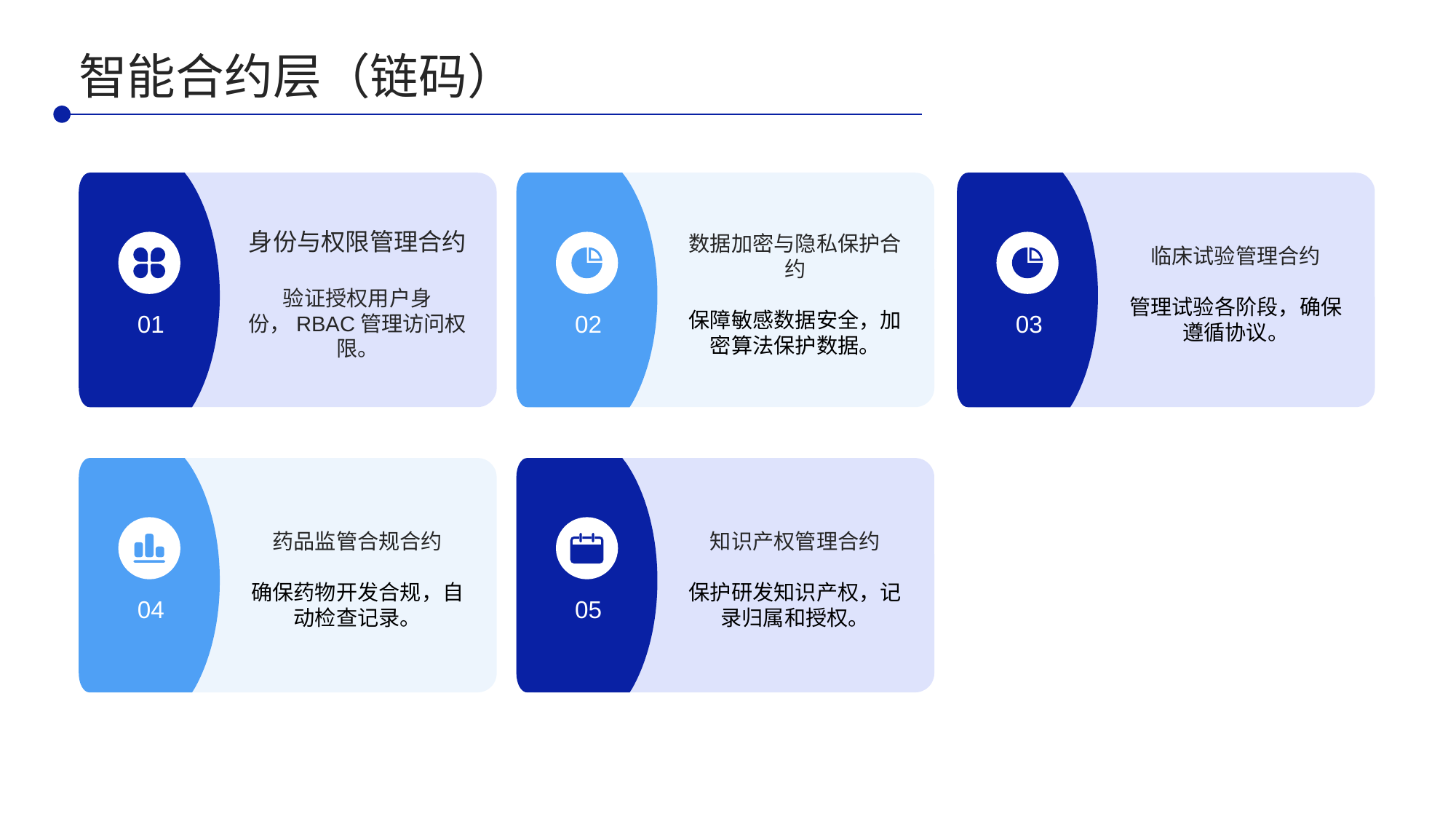

智能合约层（链码）

身份与权限管理合约

验证授权用户身份，RBAC管理访问权限。
数据加密与隐私保护合约

保障敏感数据安全，加密算法保护数据。
临床试验管理合约

管理试验各阶段，确保遵循协议。

01
02
03

药品监管合规合约

确保药物开发合规，自动检查记录。
知识产权管理合约

保护研发知识产权，记录归属和授权。

04
05